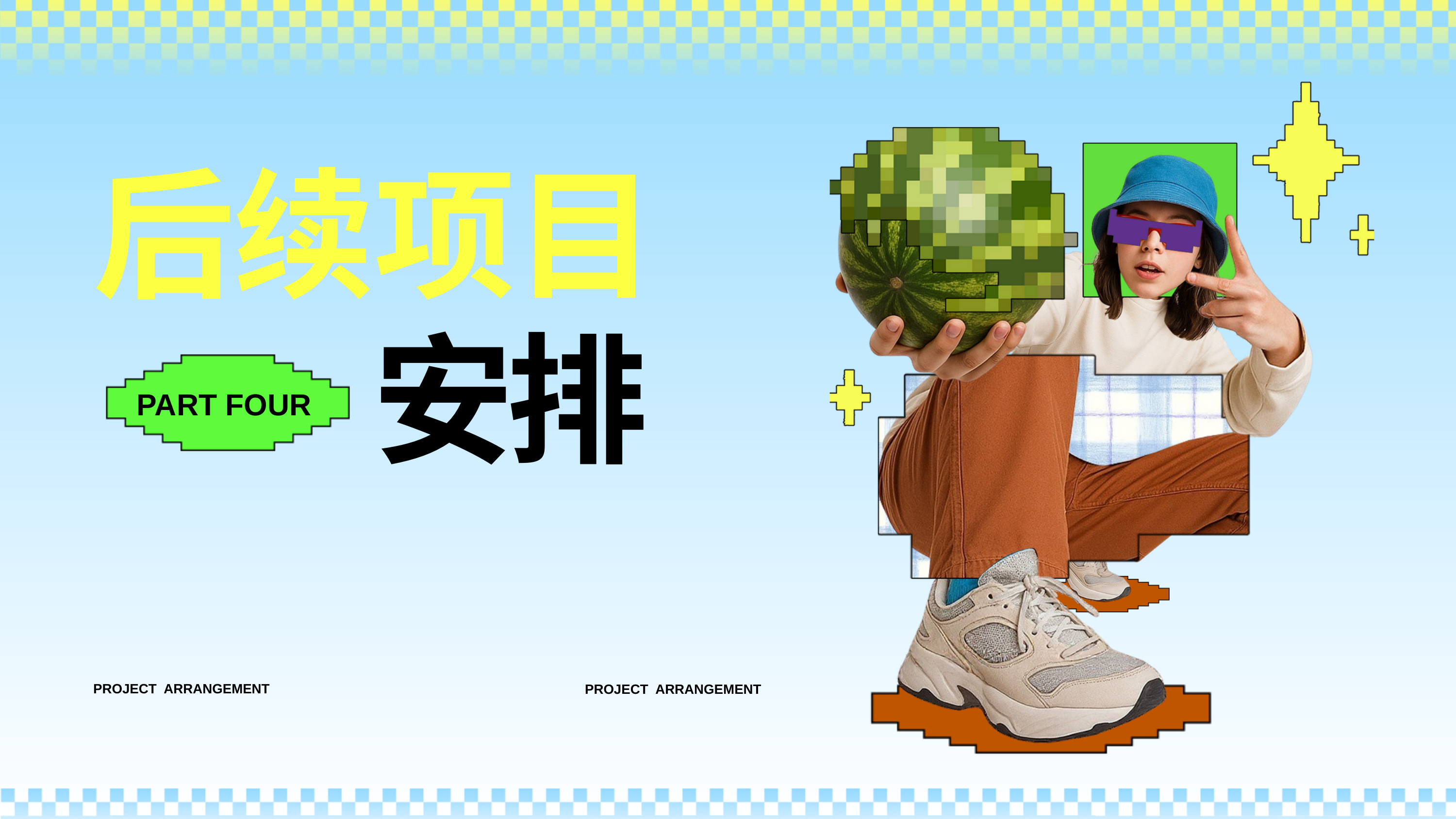

后续项目
安排

PART FOUR

PROJECT  ARRANGEMENT
PROJECT  ARRANGEMENT